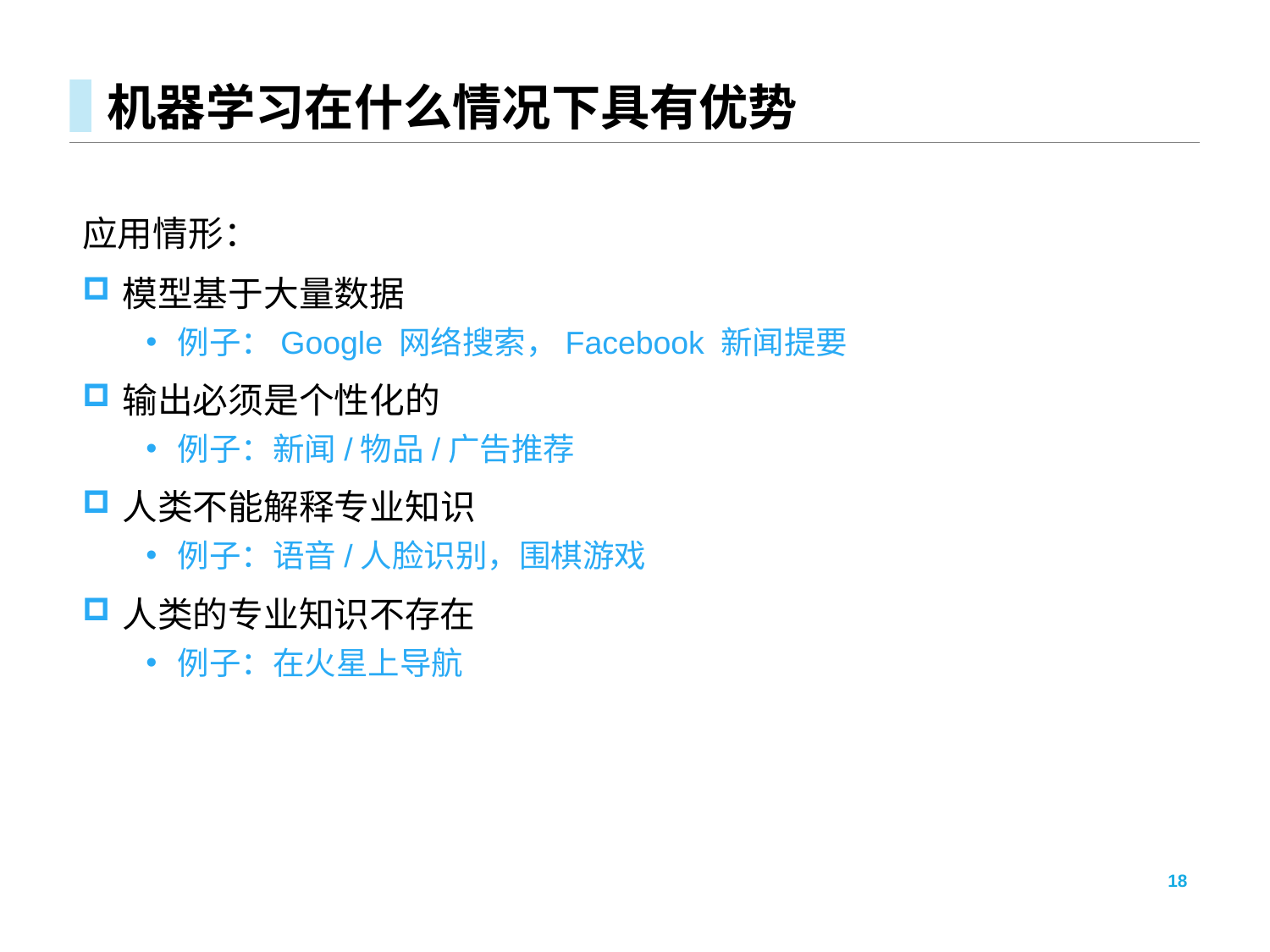

# 机器学习在什么情况下具有优势
应用情形：
模型基于大量数据
例子：Google 网络搜索，Facebook 新闻提要
输出必须是个性化的
例子：新闻/物品/广告推荐
人类不能解释专业知识
例子：语音/人脸识别，围棋游戏
人类的专业知识不存在
例子：在火星上导航

18